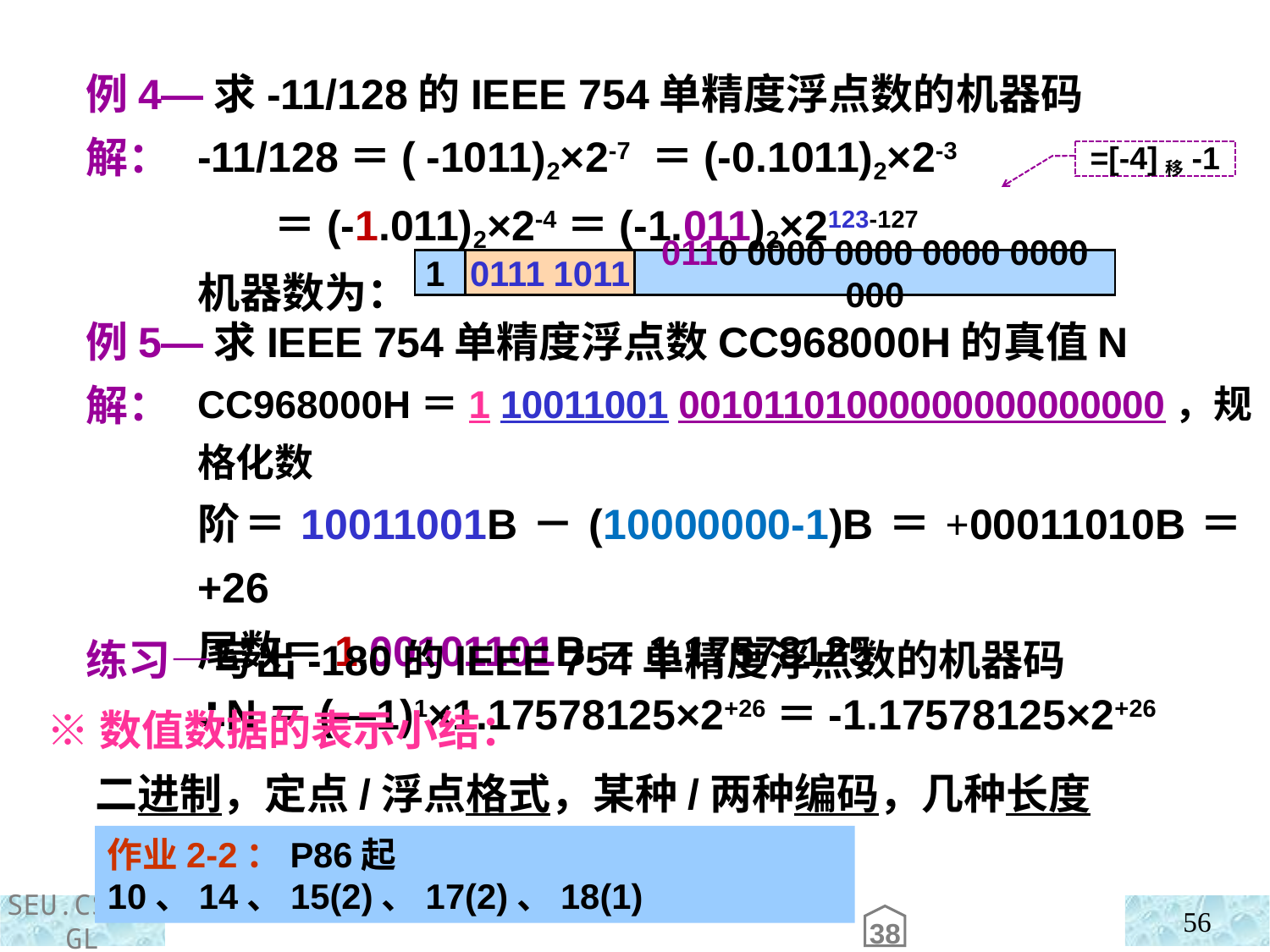

例4—求-11/128的IEEE 754单精度浮点数的机器码
    解：
-11/128＝( -1011)2×2-7 ＝(-0.1011)2×2-3
       ＝(-1.011)2×2-4＝(-1.011)2×2123-127
机器数为：
=[-4]移-1
1
0111 1011
0110 0000 0000 0000 0000 000
    例5—求IEEE 754单精度浮点数CC968000H的真值N
    解：
CC968000H＝1 10011001 00101101000000000000000，规格化数
阶＝10011001B－(10000000-1)B＝+00011010B＝+26
尾数＝1.00101101B＝1.17578125
∴N＝(―1)1×1.17578125×2+26＝-1.17578125×2+26
    练习—写出-180的IEEE 754单精度浮点数的机器码
 ※数值数据的表示小结：
     二进制，定点/浮点格式，某种/两种编码，几种长度
作业2-2：P86起10、14、15(2)、17(2)、18(1)
56
38